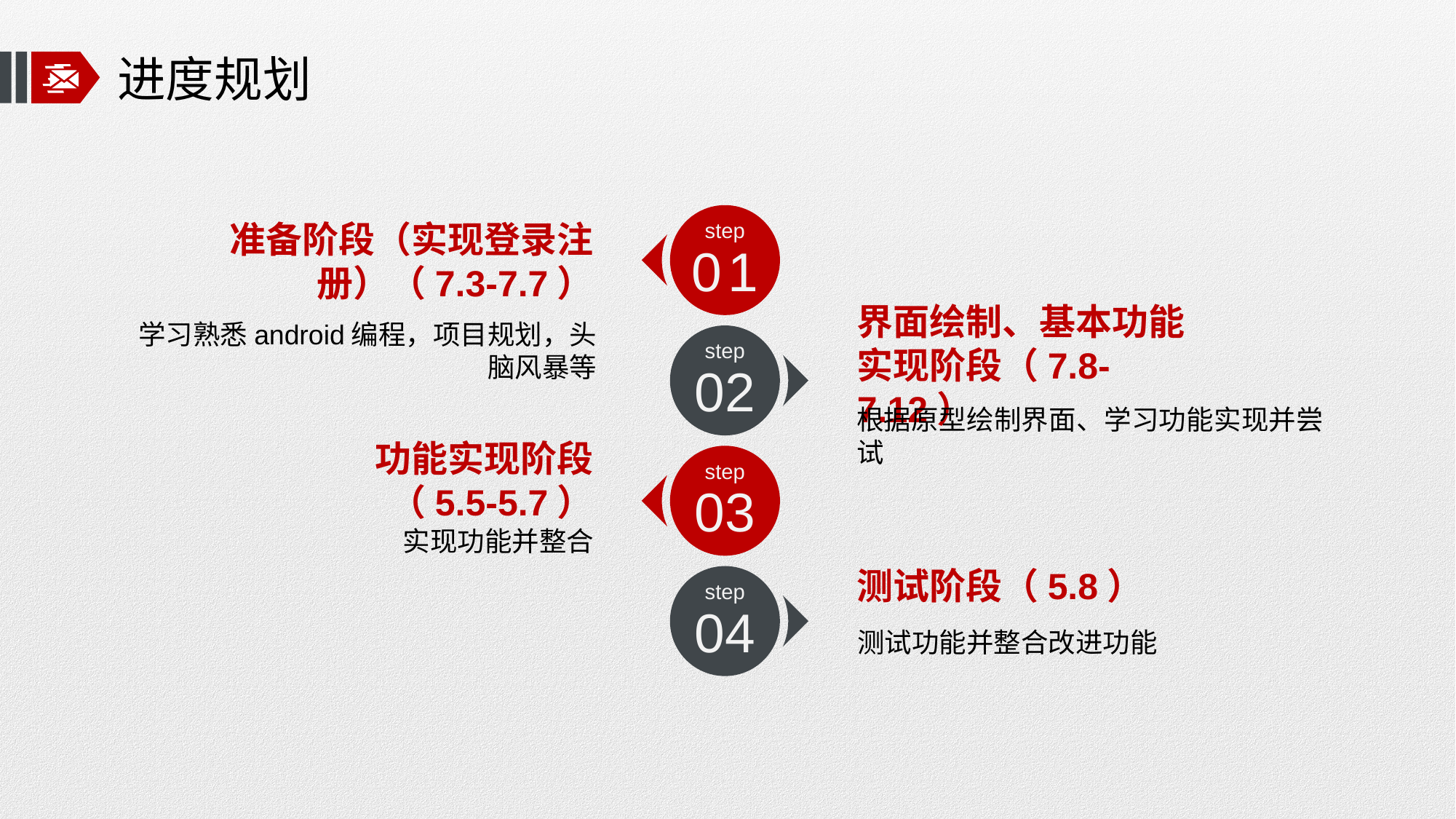

# 进度规划

step
01
准备阶段（实现登录注册）（7.3-7.7）

界面绘制、基本功能实现阶段（7.8-7.12）
学习熟悉android编程，项目规划，头脑风暴等

step
02

根据原型绘制界面、学习功能实现并尝试
功能实现阶段
（5.5-5.7）

step
03

实现功能并整合
测试阶段（5.8）

step
04

测试功能并整合改进功能